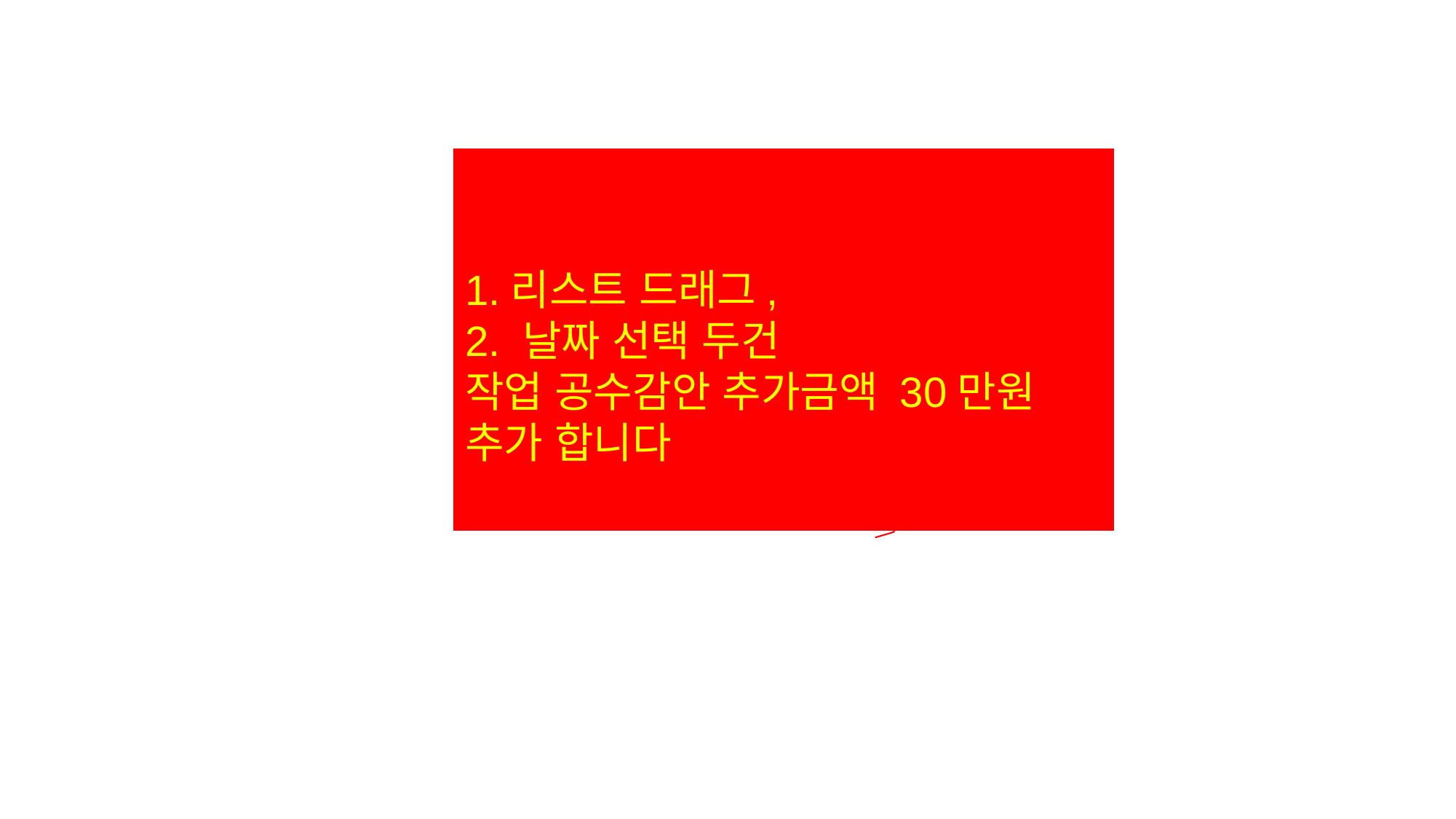

1.리스트 드래그,
2. 날짜 선택 두건
작업 공수감안 추가금액 30만원 추가 합니다